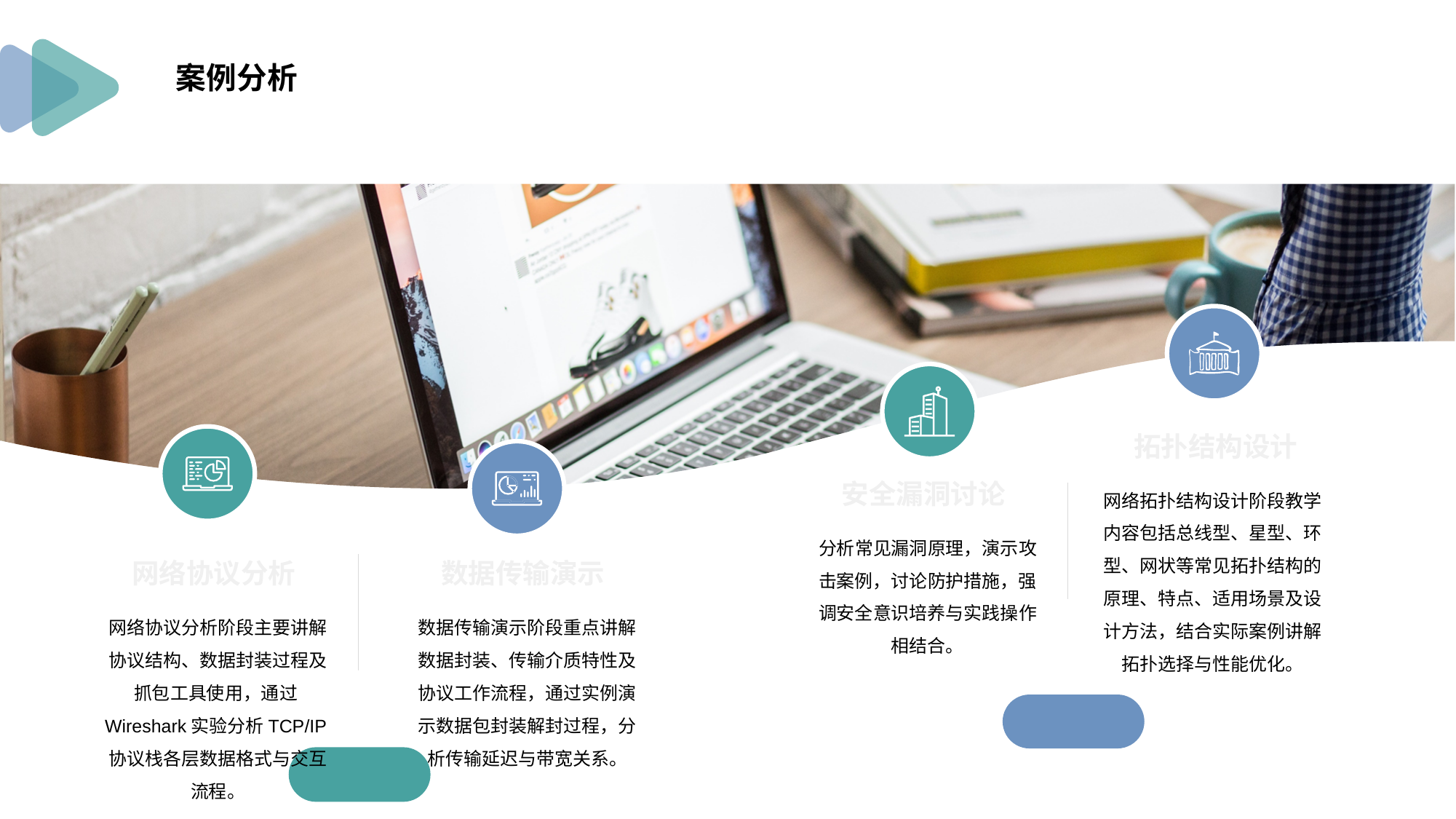

案例分析

拓扑结构设计
网络拓扑结构设计阶段教学内容包括总线型、星型、环型、网状等常见拓扑结构的原理、特点、适用场景及设计方法，结合实际案例讲解拓扑选择与性能优化。

安全漏洞讨论
分析常见漏洞原理，演示攻击案例，讨论防护措施，强调安全意识培养与实践操作相结合。

网络协议分析
网络协议分析阶段主要讲解协议结构、数据封装过程及抓包工具使用，通过Wireshark实验分析TCP/IP协议栈各层数据格式与交互流程。

数据传输演示
数据传输演示阶段重点讲解数据封装、传输介质特性及协议工作流程，通过实例演示数据包封装解封过程，分析传输延迟与带宽关系。